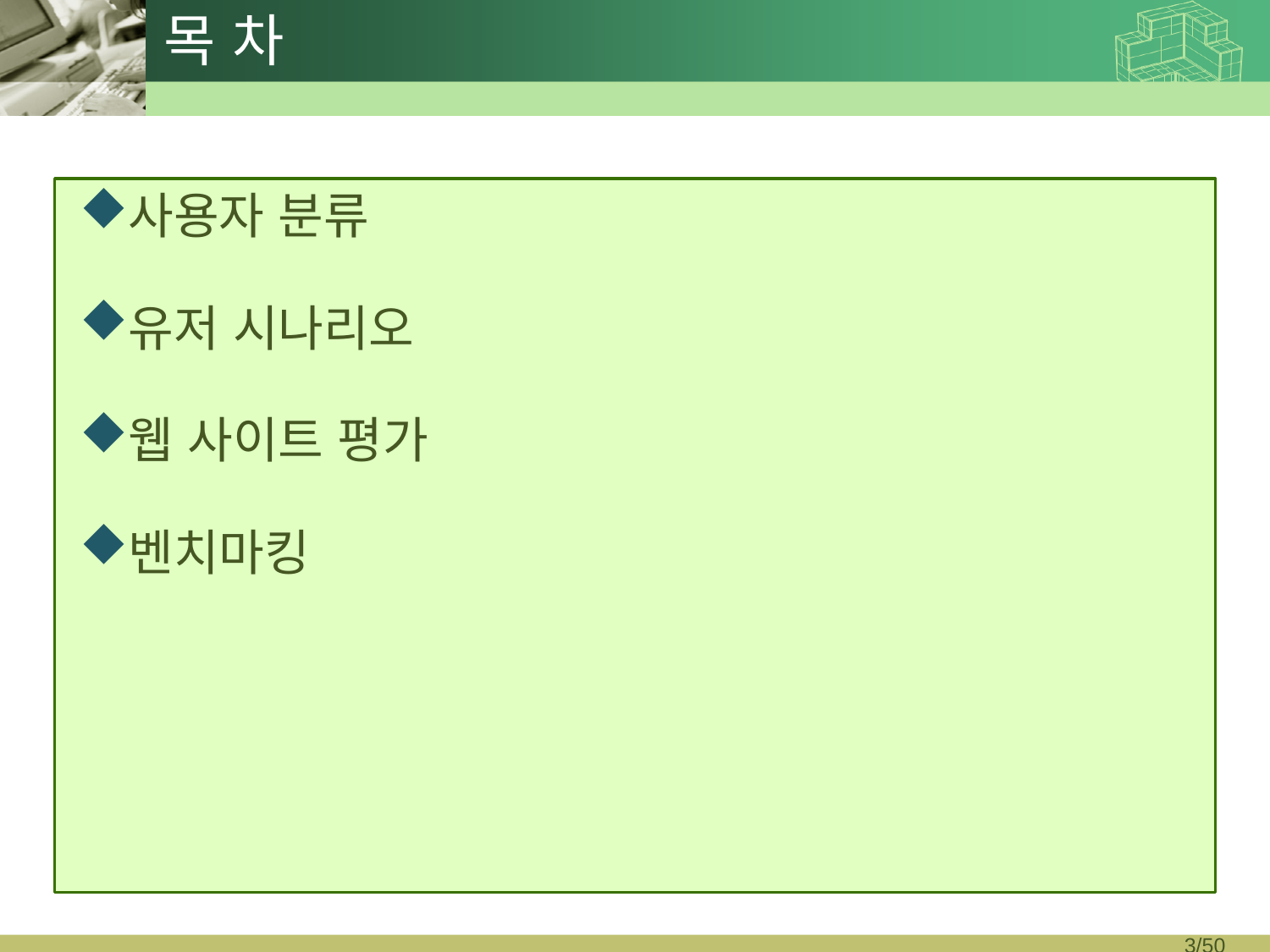

# 목 차
사용자 분류
유저 시나리오
웹 사이트 평가
벤치마킹